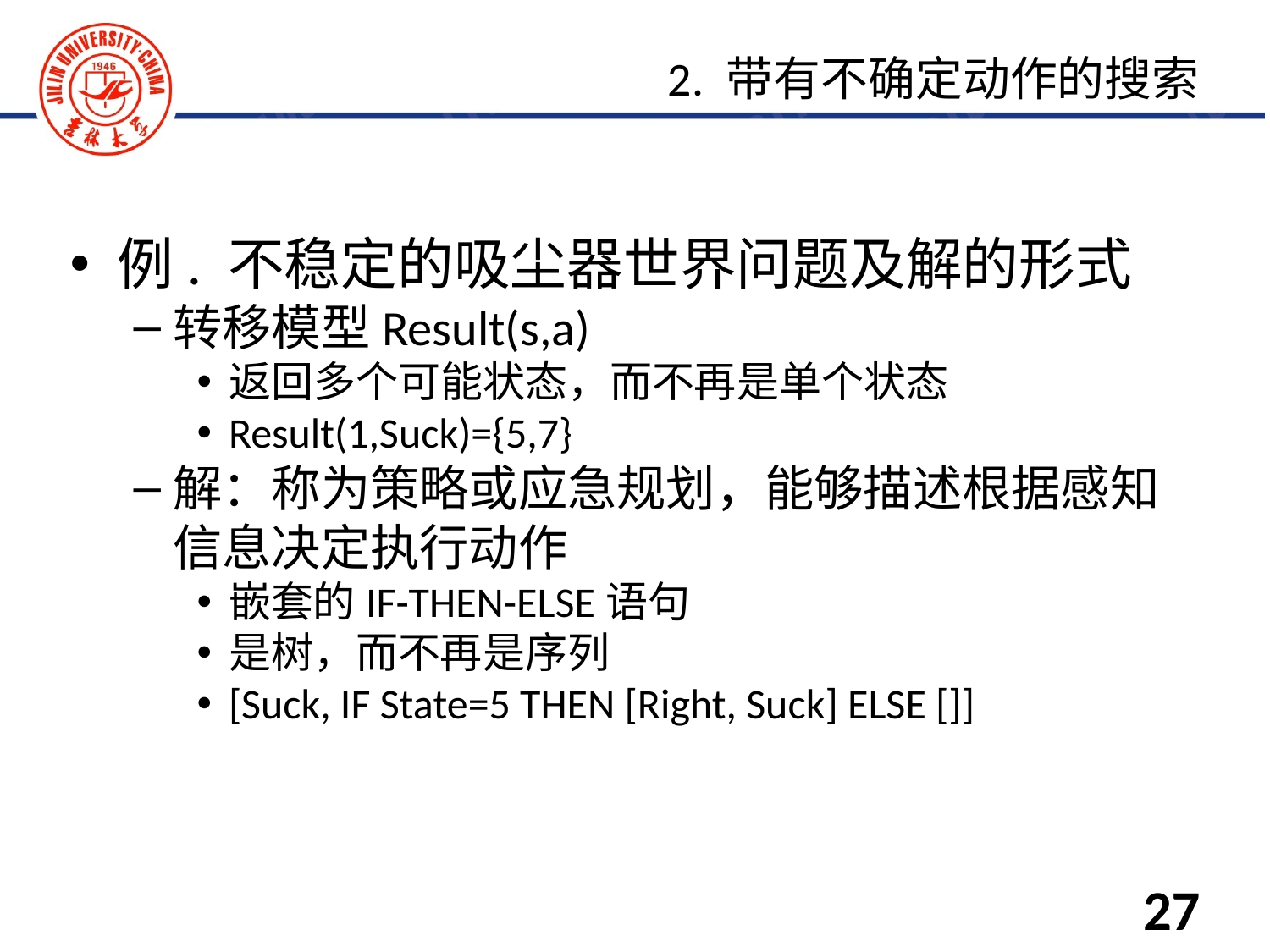

例. 不稳定的吸尘器世界问题及解的形式
转移模型Result(s,a)
返回多个可能状态，而不再是单个状态
Result(1,Suck)={5,7}
解：称为策略或应急规划，能够描述根据感知信息决定执行动作
嵌套的IF-THEN-ELSE语句
是树，而不再是序列
[Suck, IF State=5 THEN [Right, Suck] ELSE []]
2. 带有不确定动作的搜索
27